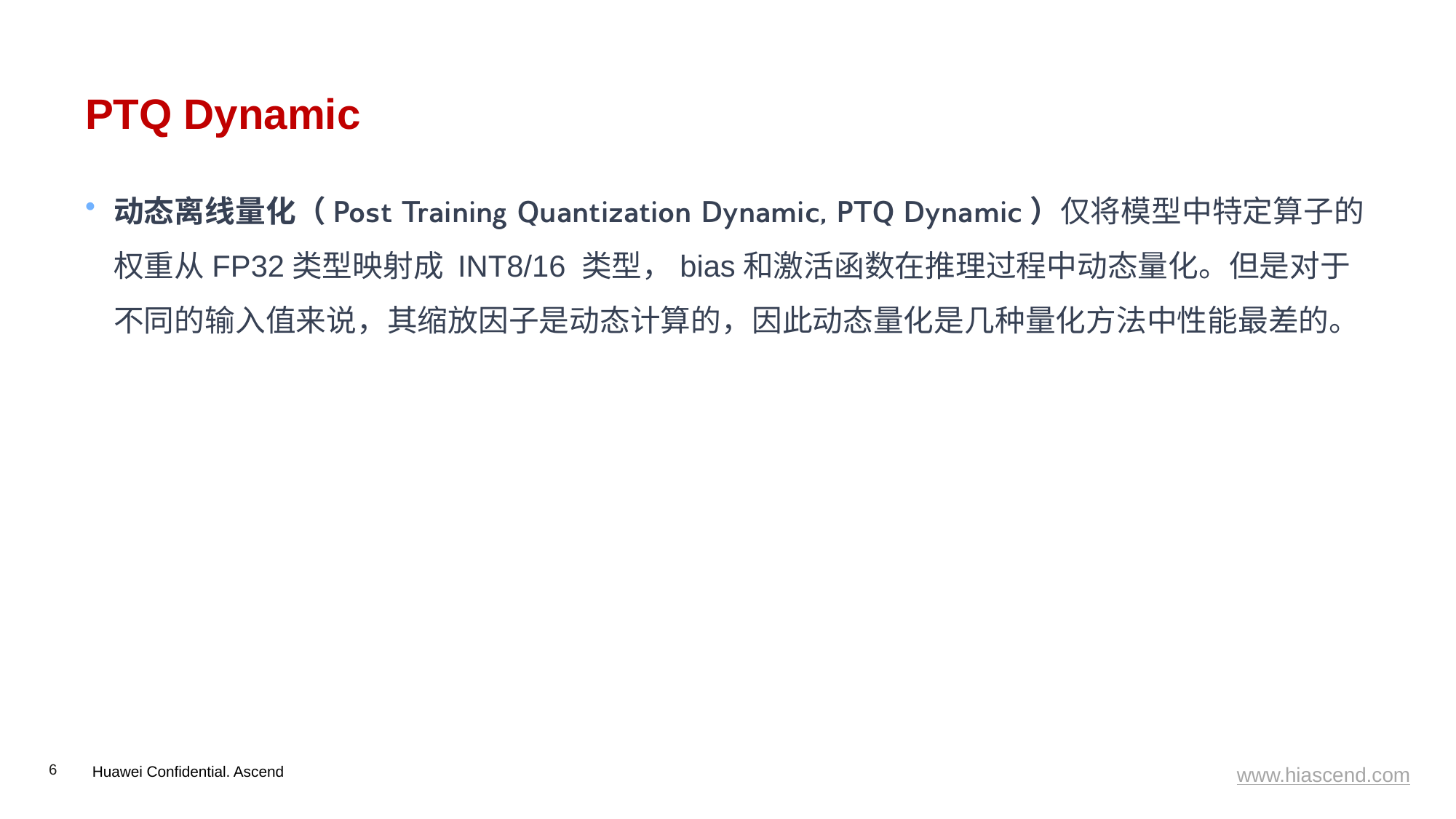

# PTQ Dynamic
动态离线量化（Post Training Quantization Dynamic, PTQ Dynamic）仅将模型中特定算子的权重从FP32类型映射成 INT8/16 类型，bias和激活函数在推理过程中动态量化。但是对于不同的输入值来说，其缩放因子是动态计算的，因此动态量化是几种量化方法中性能最差的。